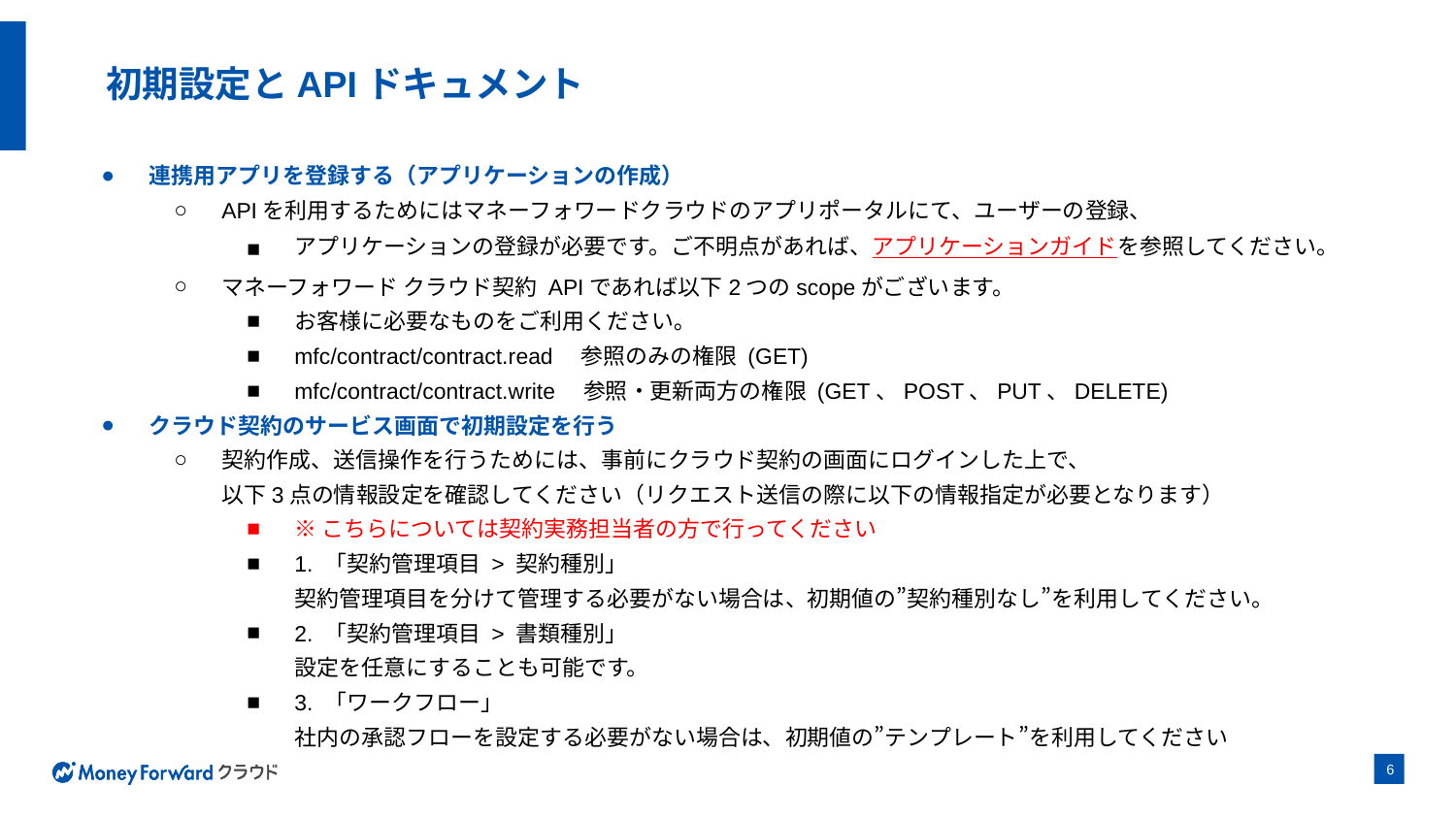

# 初期設定とAPIドキュメント
連携用アプリを登録する（アプリケーションの作成）
APIを利用するためにはマネーフォワードクラウドのアプリポータルにて、ユーザーの登録、
アプリケーションの登録が必要です。ご不明点があれば、アプリケーションガイドを参照してください。
マネーフォワード クラウド契約 APIであれば以下2つのscopeがございます。
お客様に必要なものをご利用ください｡
mfc/contract/contract.read　参照のみの権限 (GET)
mfc/contract/contract.write　参照・更新両方の権限 (GET、POST、PUT、DELETE)
クラウド契約のサービス画面で初期設定を行う
契約作成、送信操作を行うためには、事前にクラウド契約の画面にログインした上で、
以下3点の情報設定を確認してください（リクエスト送信の際に以下の情報指定が必要となります）
※こちらについては契約実務担当者の方で行ってください
1. 「契約管理項目 > 契約種別」
契約管理項目を分けて管理する必要がない場合は、初期値の”契約種別なし”を利用してください。
2. 「契約管理項目 > 書類種別」
設定を任意にすることも可能です。
3. 「ワークフロー」
社内の承認フローを設定する必要がない場合は、初期値の”テンプレート”を利用してください
6